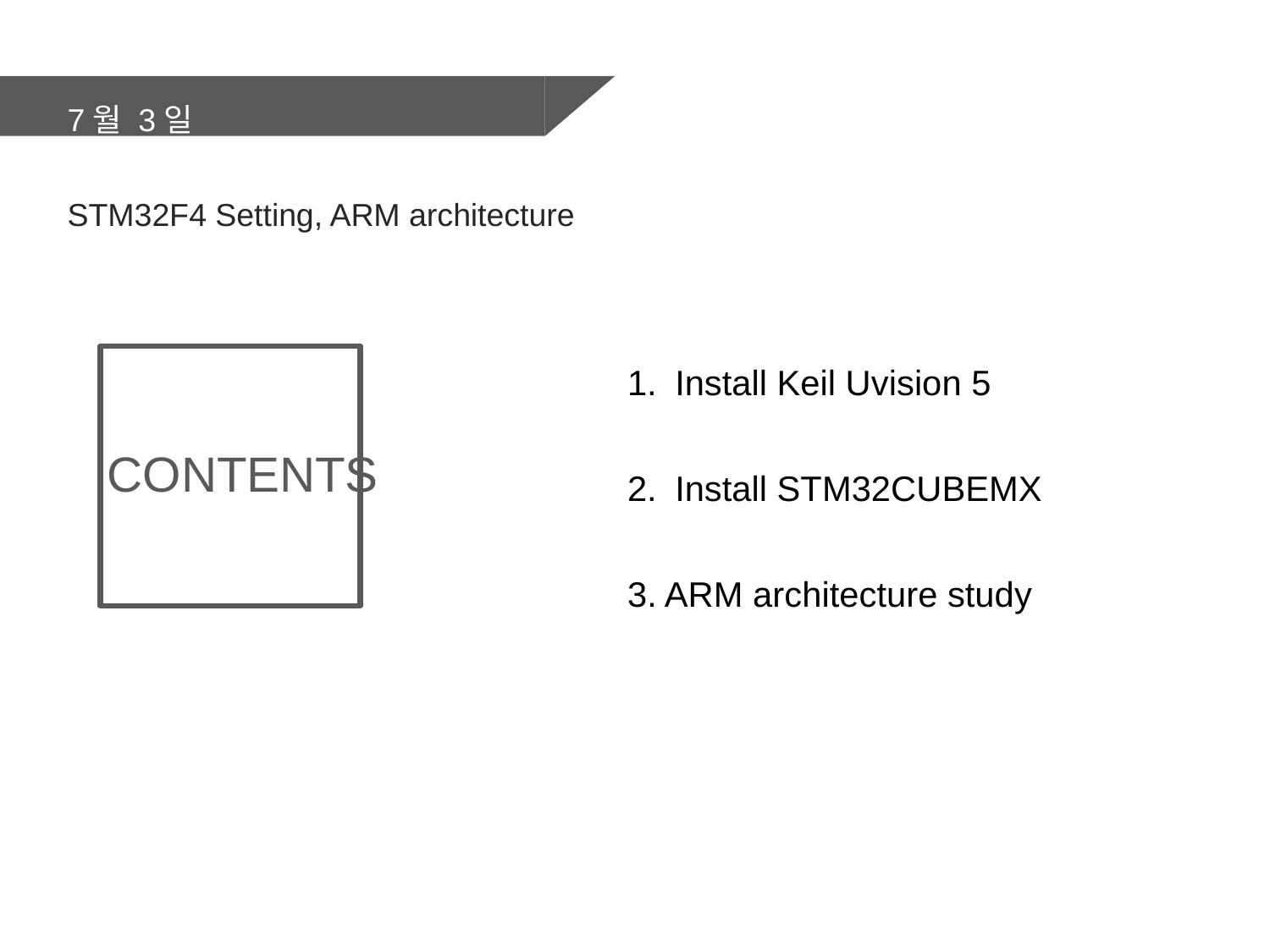

7월 3일
STM32F4 Setting, ARM architecture

Install Keil Uvision 5
Install STM32CUBEMX
3. ARM architecture study

CONTENTS